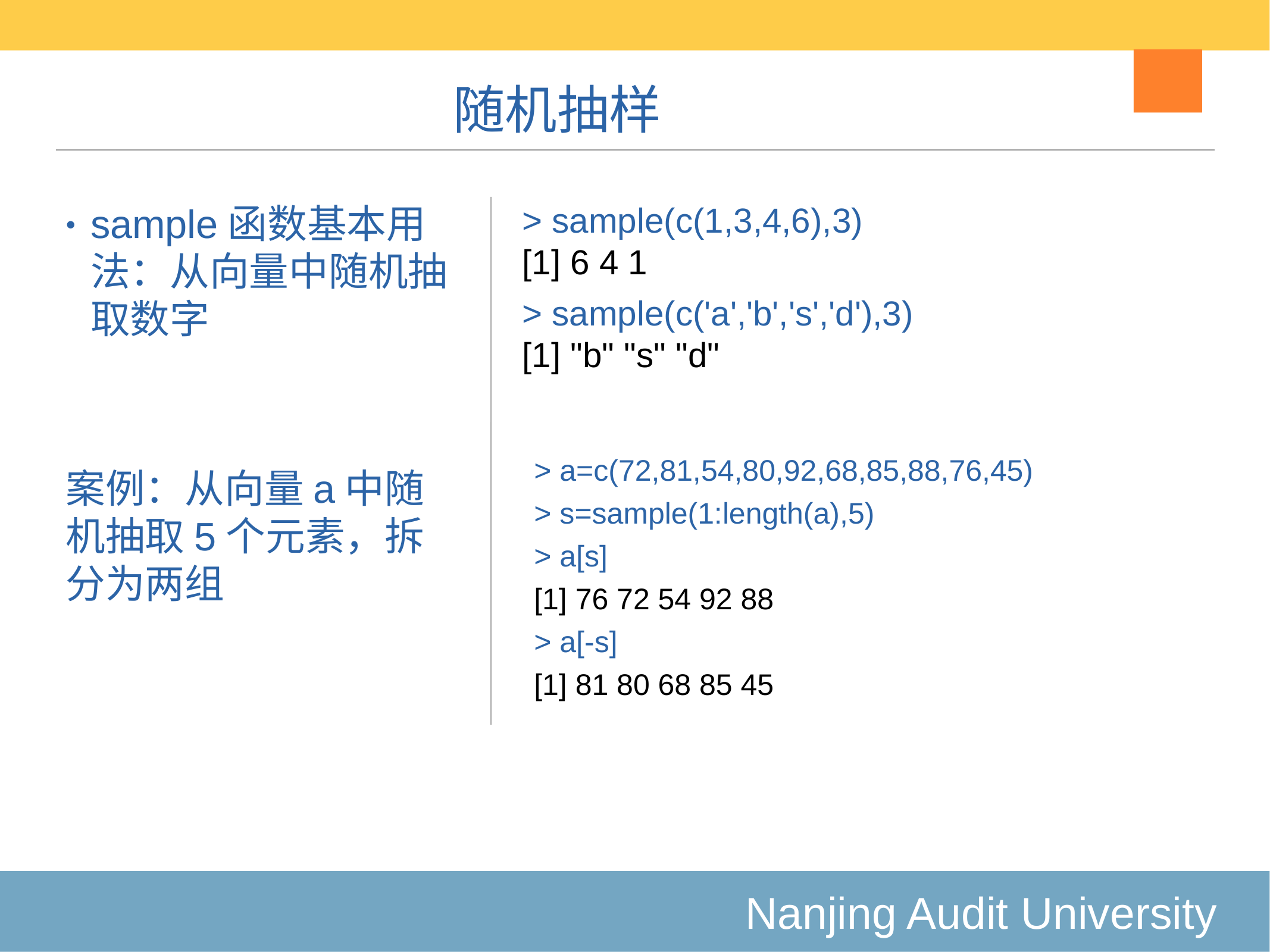

随机抽样
sample函数基本用法：从向量中随机抽取数字

案例：从向量a中随机抽取5个元素，拆分为两组
> sample(c(1,3,4,6),3)
[1] 6 4 1
> sample(c('a','b','s','d'),3)
[1] "b" "s" "d"
> a=c(72,81,54,80,92,68,85,88,76,45)
> s=sample(1:length(a),5)
> a[s]
[1] 76 72 54 92 88
> a[-s]
[1] 81 80 68 85 45